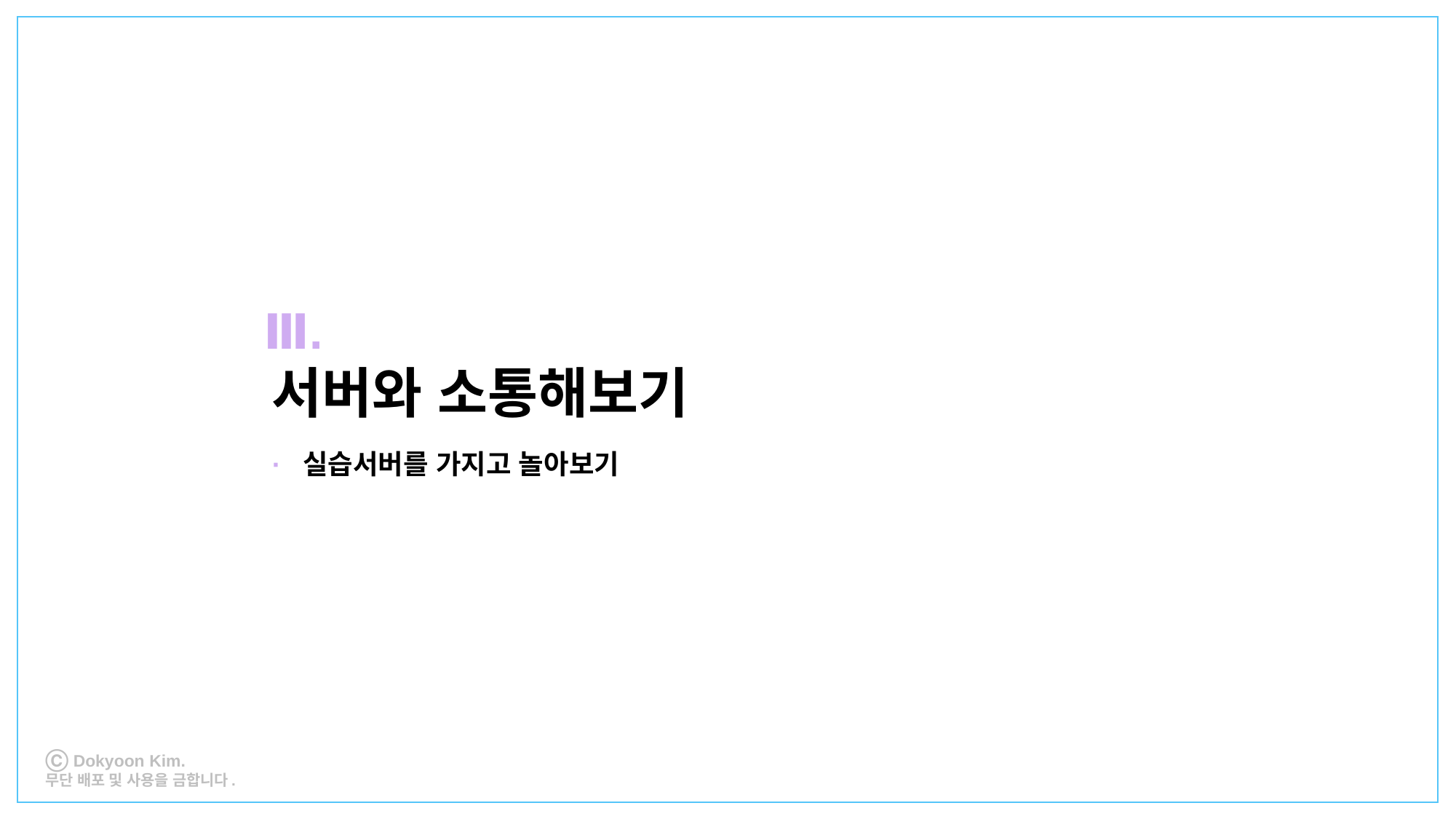

Ⅲ.
서버와 소통해보기
·  실습서버를 가지고 놀아보기